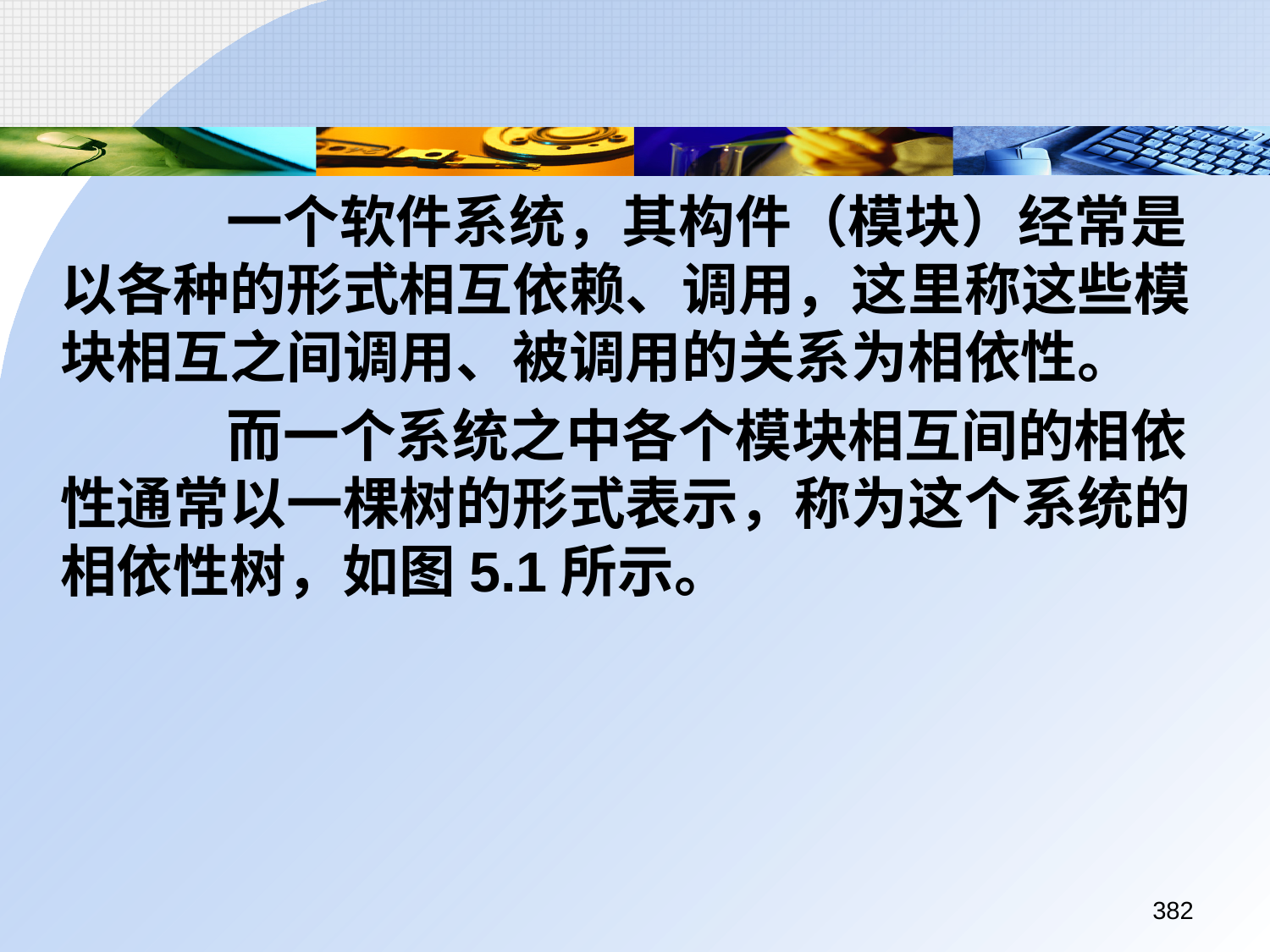

一个软件系统，其构件（模块）经常是以各种的形式相互依赖、调用，这里称这些模块相互之间调用、被调用的关系为相依性。
		  而一个系统之中各个模块相互间的相依性通常以一棵树的形式表示，称为这个系统的相依性树，如图5.1所示。

382